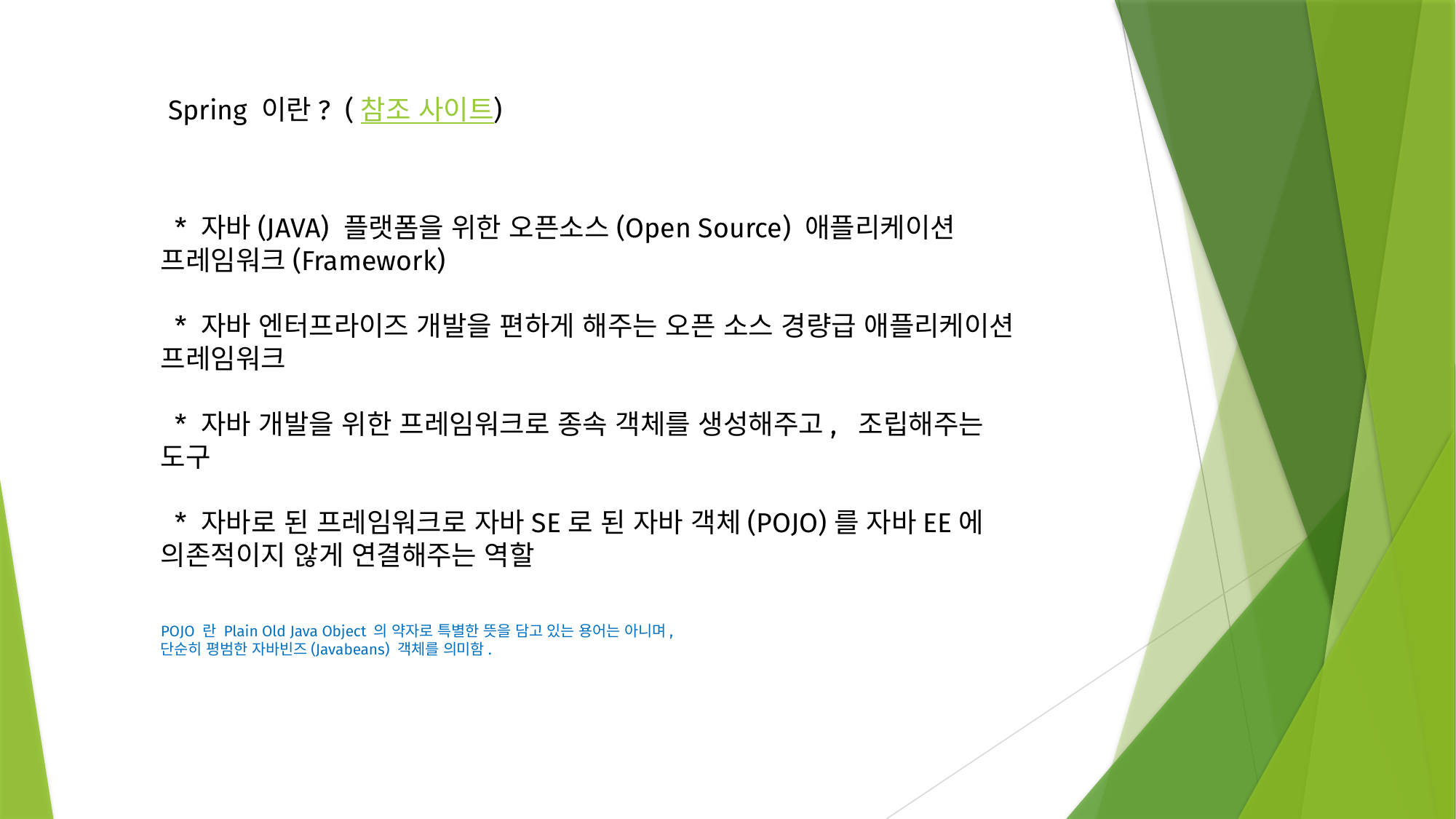

Spring 이란?  (참조 사이트)
  * 자바(JAVA) 플랫폼을 위한 오픈소스(Open Source) 애플리케이션 프레임워크(Framework)
  * 자바 엔터프라이즈 개발을 편하게 해주는 오픈 소스 경량급 애플리케이션 프레임워크
  * 자바 개발을 위한 프레임워크로 종속 객체를 생성해주고,  조립해주는 도구
  * 자바로 된 프레임워크로 자바SE로 된 자바 객체(POJO)를 자바EE에 의존적이지 않게 연결해주는 역할

POJO 란 Plain Old Java Object 의 약자로 특별한 뜻을 담고 있는 용어는 아니며,
단순히 평범한 자바빈즈(Javabeans) 객체를 의미함.